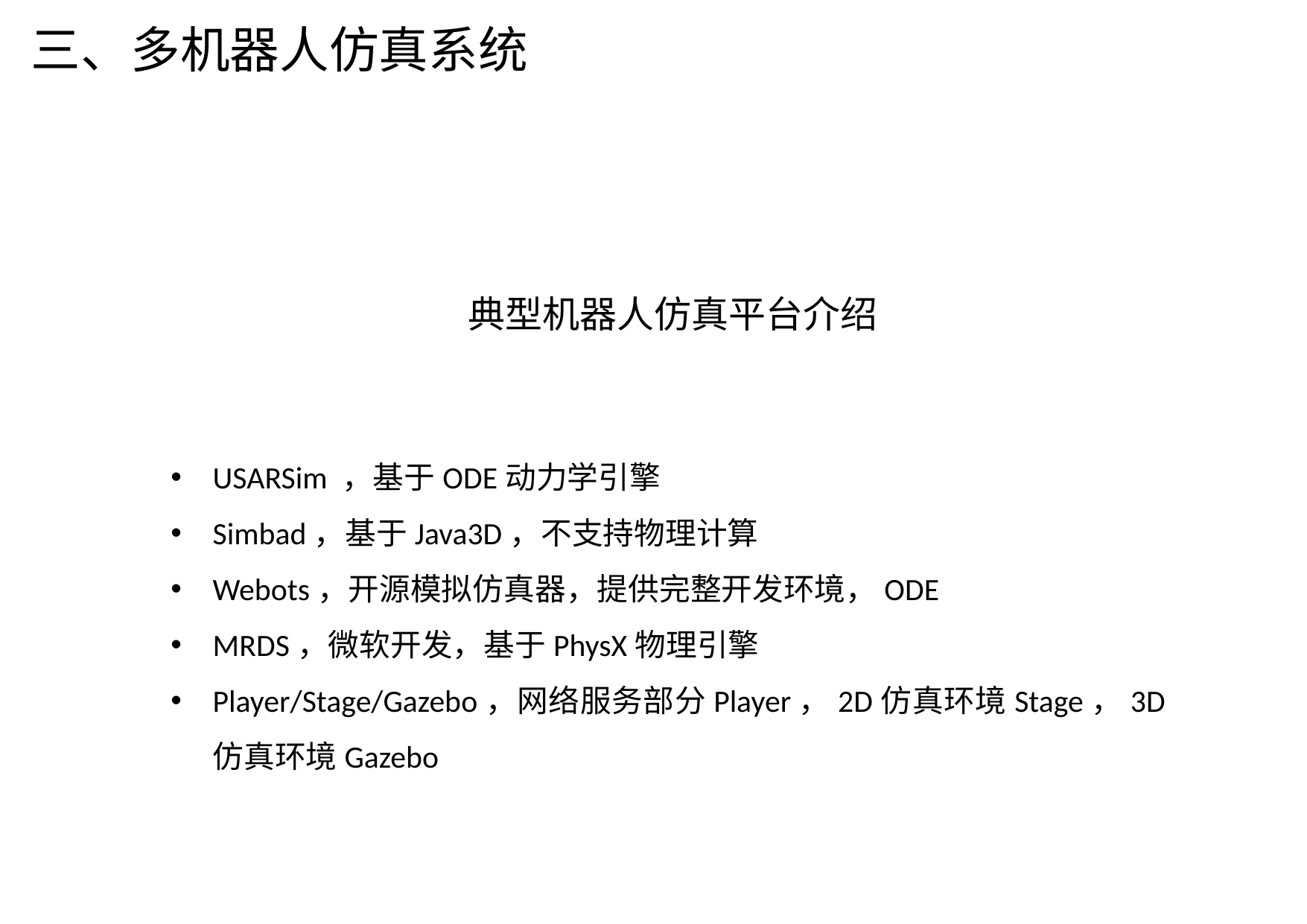

三、多机器人仿真系统
典型机器人仿真平台介绍
USARSim ，基于ODE动力学引擎
Simbad，基于Java3D，不支持物理计算
Webots，开源模拟仿真器，提供完整开发环境，ODE
MRDS，微软开发，基于PhysX物理引擎
Player/Stage/Gazebo，网络服务部分Player，2D仿真环境Stage，3D仿真环境Gazebo